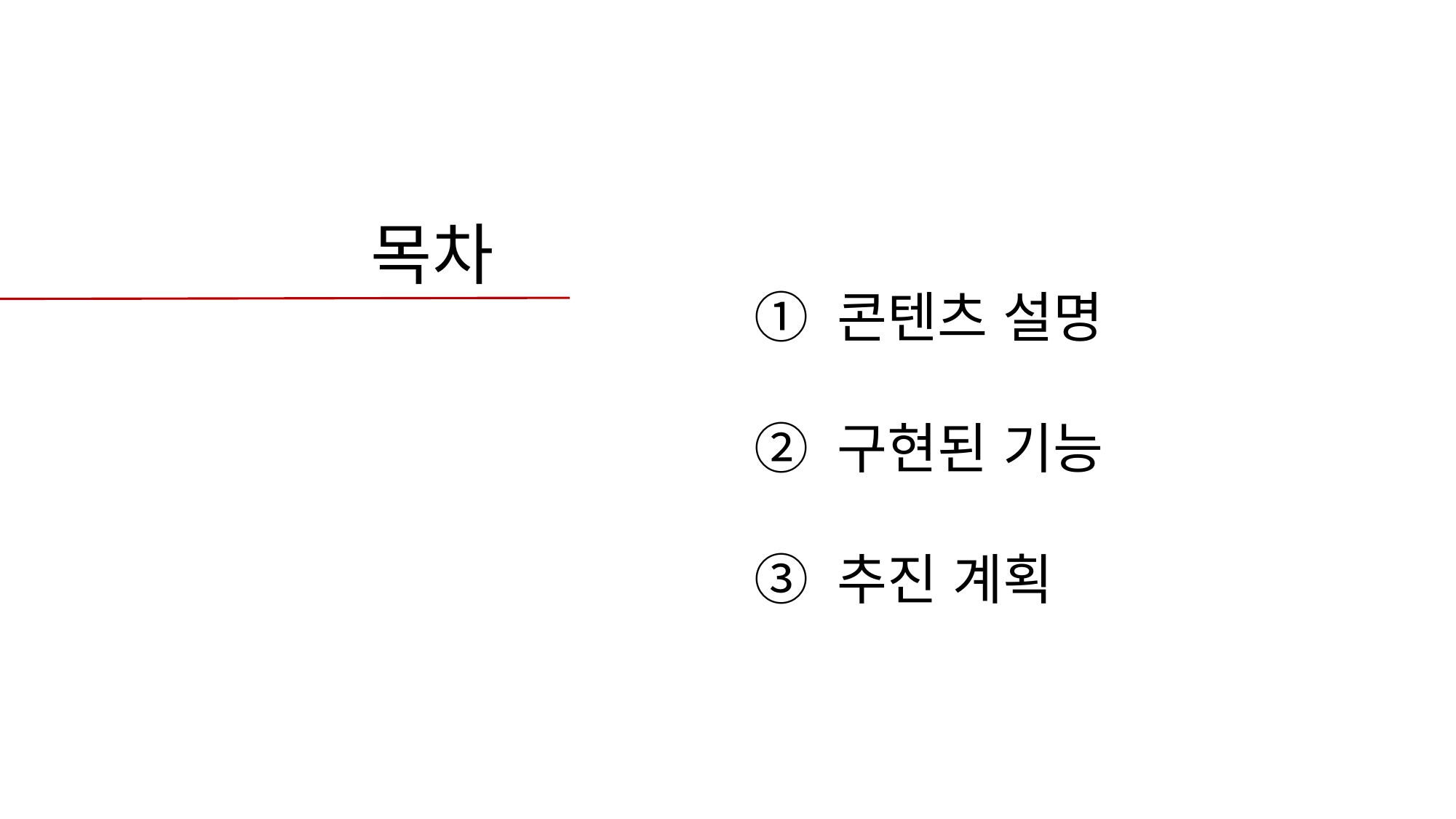

목차
① 콘텐츠 설명

② 구현된 기능

③ 추진 계획